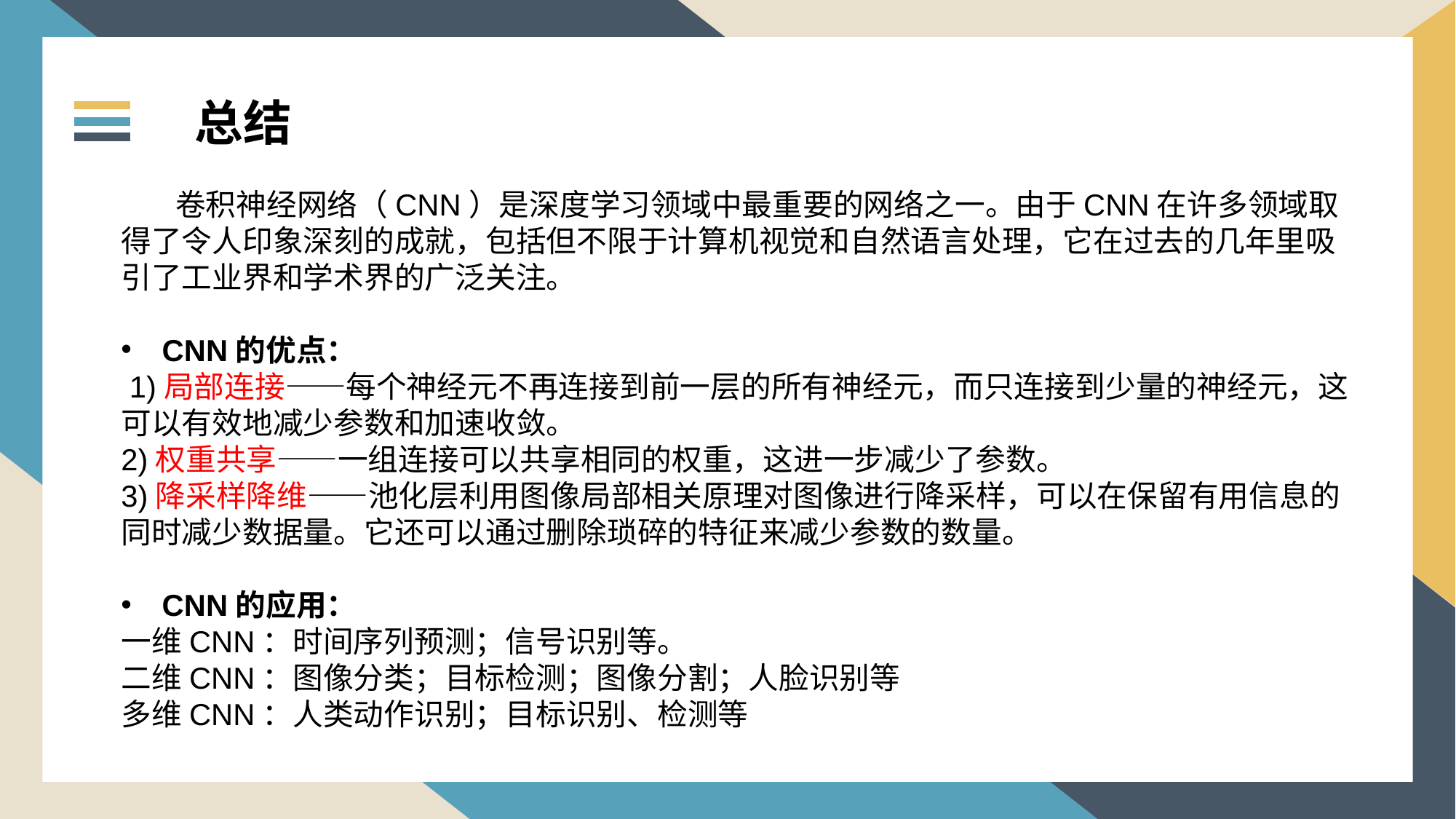

总结
       卷积神经网络（CNN）是深度学习领域中最重要的网络之一。由于CNN在许多领域取得了令人印象深刻的成就，包括但不限于计算机视觉和自然语言处理，它在过去的几年里吸引了工业界和学术界的广泛关注。

CNN的优点：
 1)局部连接——每个神经元不再连接到前一层的所有神经元，而只连接到少量的神经元，这可以有效地减少参数和加速收敛。
2)权重共享——一组连接可以共享相同的权重，这进一步减少了参数。
3)降采样降维——池化层利用图像局部相关原理对图像进行降采样，可以在保留有用信息的同时减少数据量。它还可以通过删除琐碎的特征来减少参数的数量。

CNN的应用：
一维CNN：时间序列预测；信号识别等。
二维CNN：图像分类；目标检测；图像分割；人脸识别等
多维CNN：人类动作识别；目标识别、检测等
38